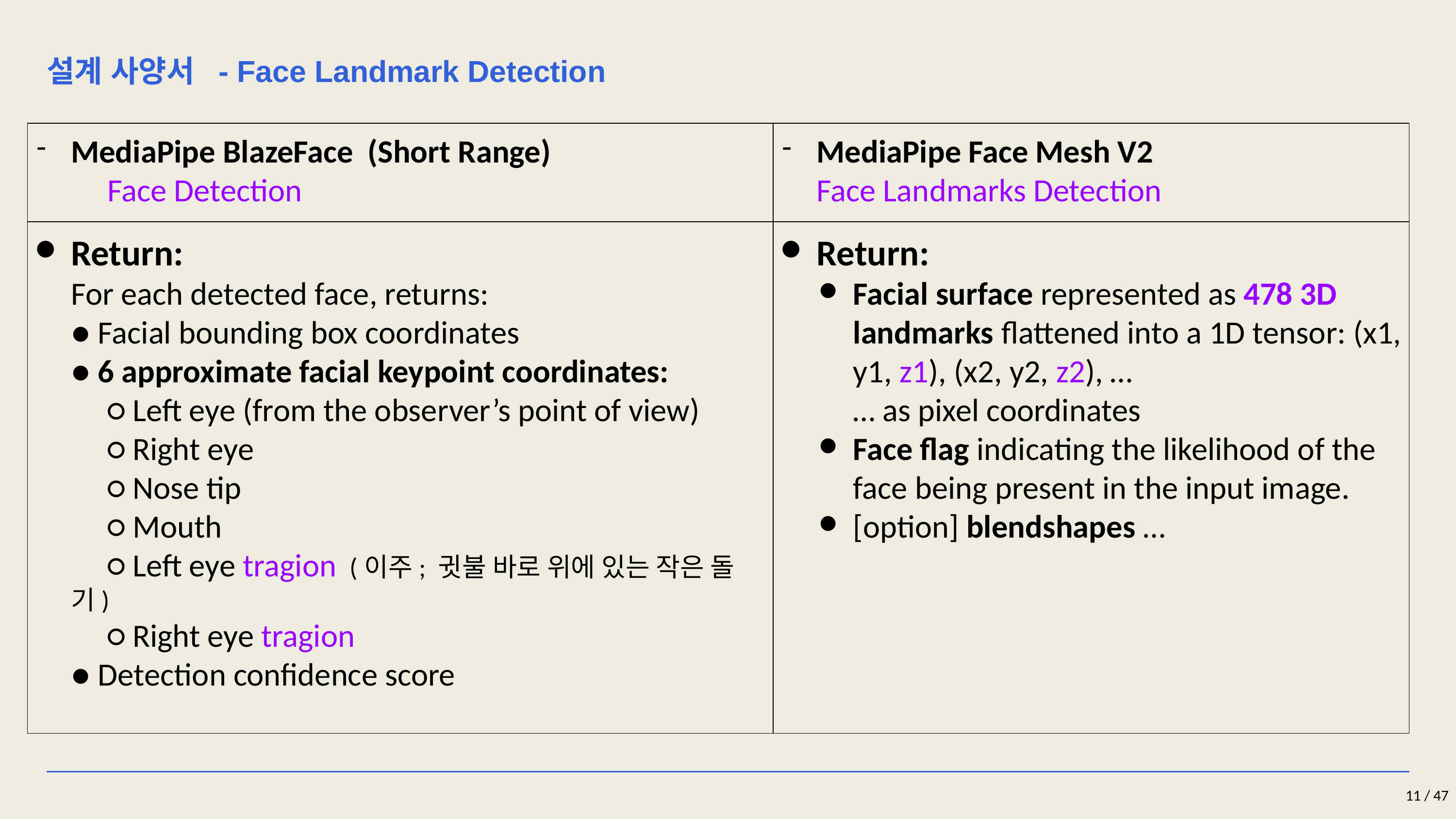

설계 사양서  - Face Landmark Detection
MediaPipe BlazeFace  (Short Range)
	Face Detection
MediaPipe Face Mesh V2
Face Landmarks Detection
Return:
For each detected face, returns:
● Facial bounding box coordinates
● 6 approximate facial keypoint coordinates:
○ Left eye (from the observer’s point of view)
○ Right eye
○ Nose tip
○ Mouth
○ Left eye tragion  (이주; 귓불 바로 위에 있는 작은 돌기)
○ Right eye tragion
● Detection confidence score
Return:
Facial surface represented as 478 3D landmarks flattened into a 1D tensor: (x1, y1, z1), (x2, y2, z2), …
… as pixel coordinates
Face flag indicating the likelihood of the face being present in the input image.
[option] blendshapes …
11 / 47